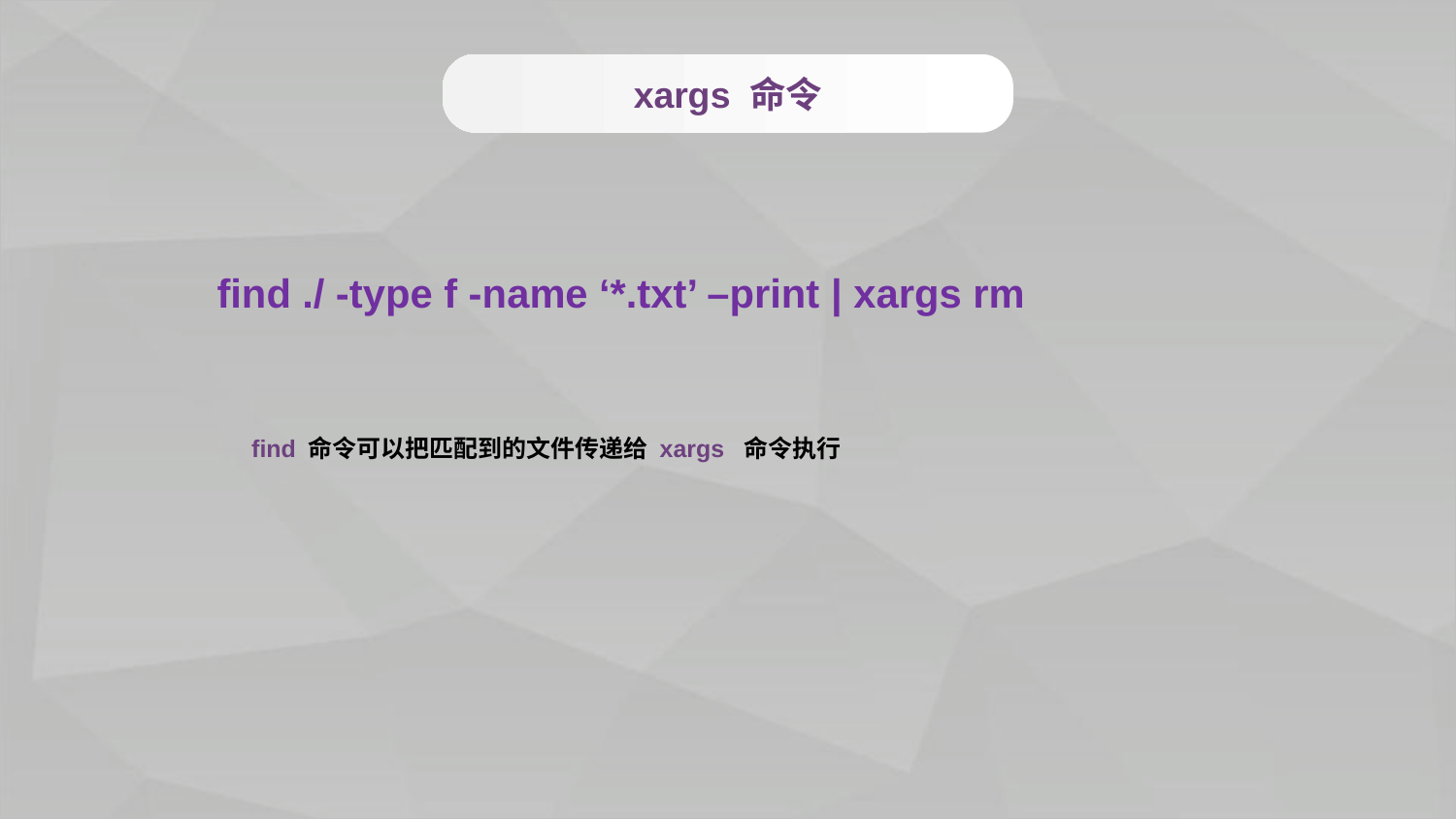

xargs 命令
find ./ -type f -name ‘*.txt’ –print | xargs rm
find 命令可以把匹配到的文件传递给 xargs  命令执行